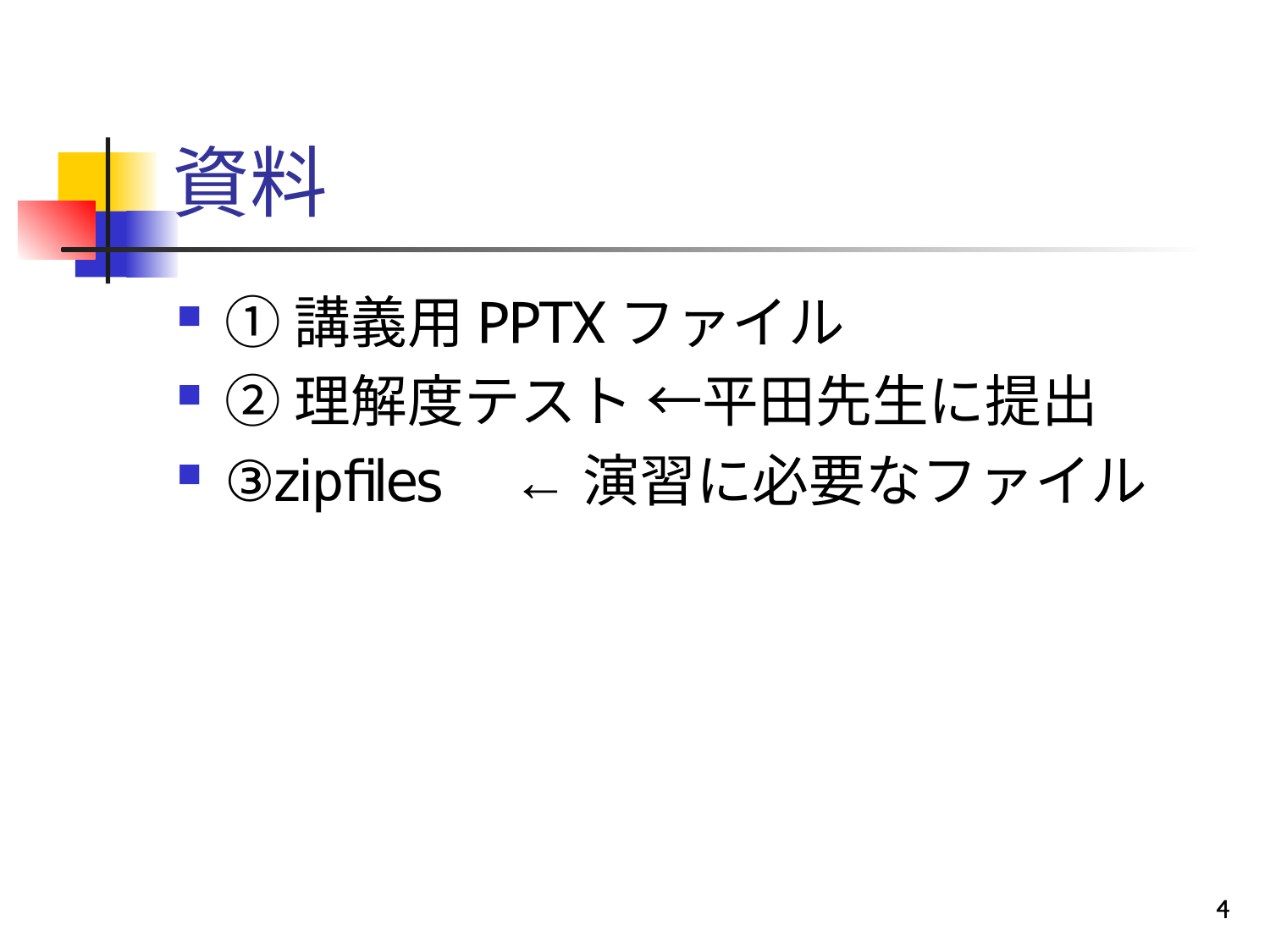

# 資料
①講義用PPTXファイル
②理解度テスト ←平田先生に提出
③zipfiles    ←演習に必要なファイル

4